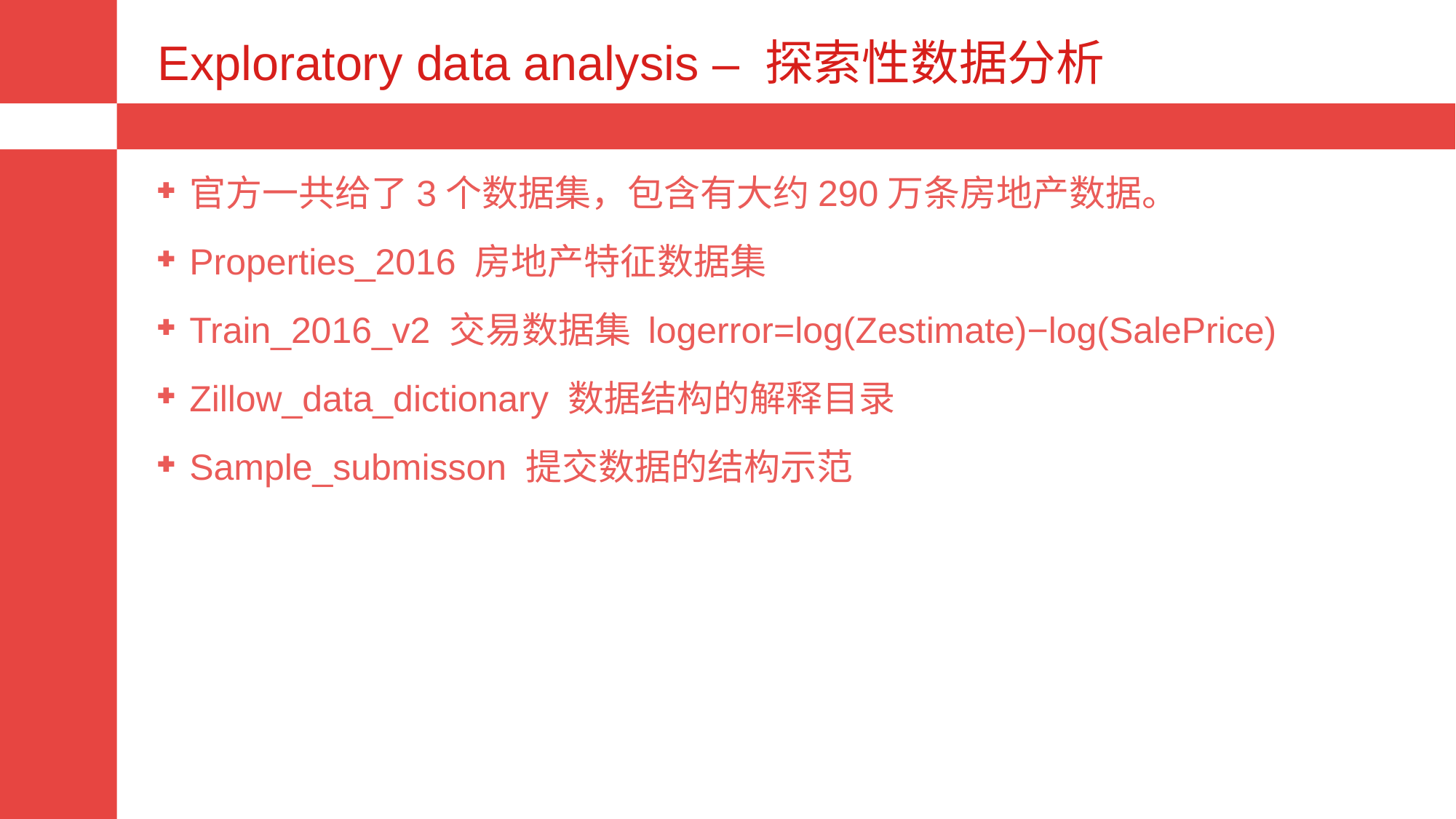

# Exploratory data analysis – 探索性数据分析
官方一共给了3个数据集，包含有大约290万条房地产数据。
Properties_2016 房地产特征数据集
Train_2016_v2 交易数据集 logerror=log(Zestimate)−log(SalePrice)
Zillow_data_dictionary 数据结构的解释目录
Sample_submisson 提交数据的结构示范